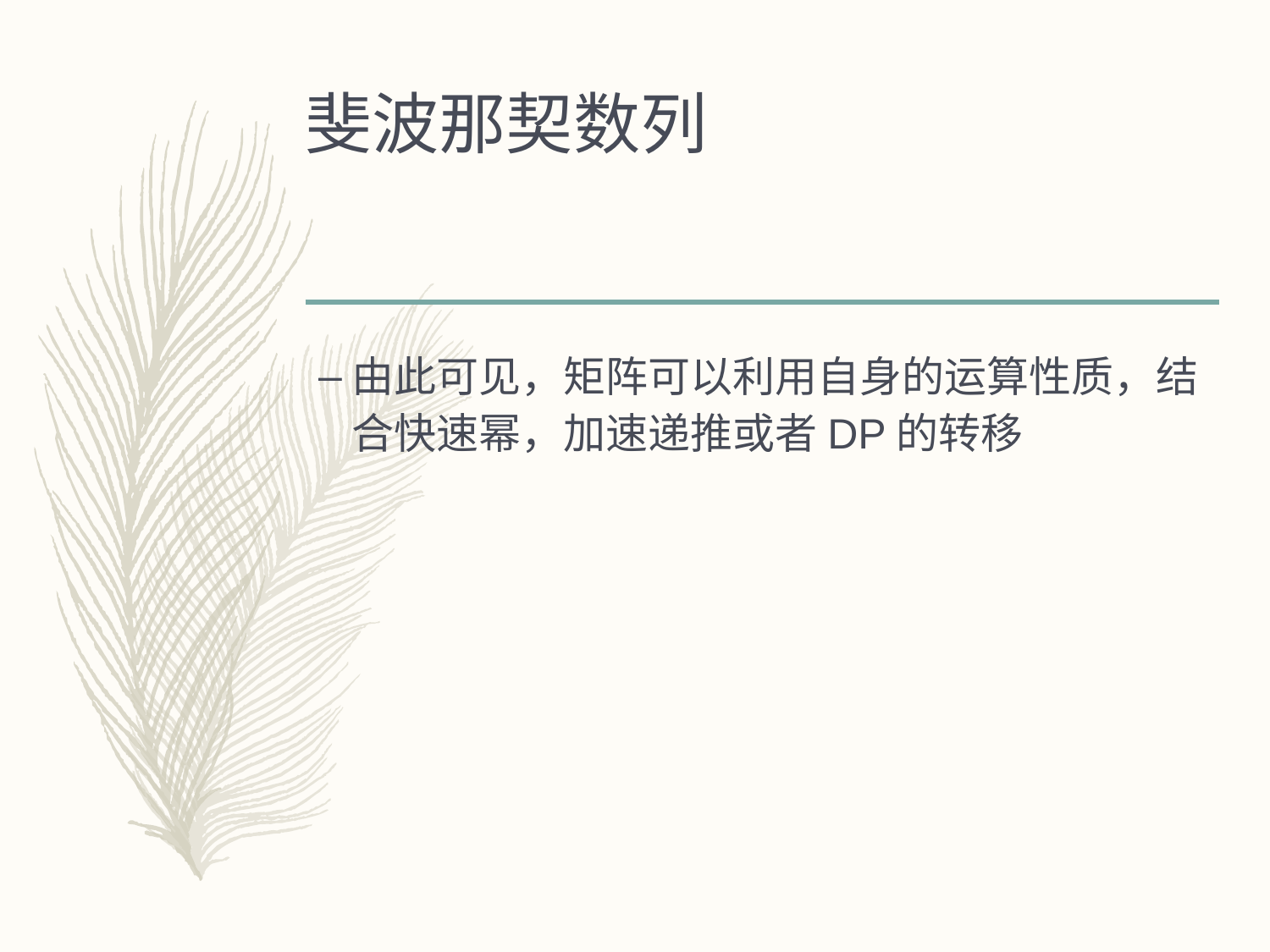

# 斐波那契数列
由此可见，矩阵可以利用自身的运算性质，结合快速幂，加速递推或者DP的转移